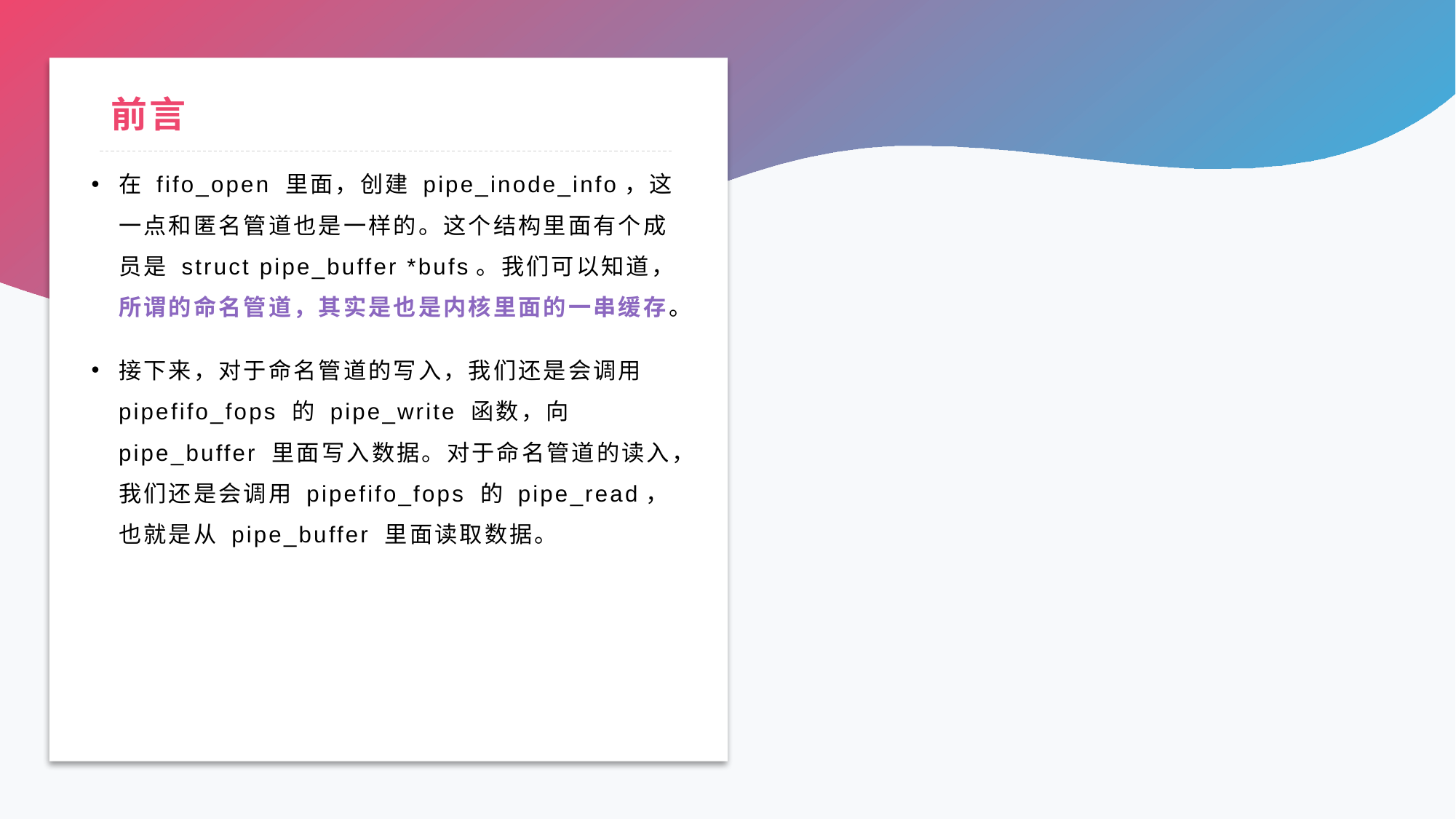

# 前言
在 fifo_open 里面，创建 pipe_inode_info，这一点和匿名管道也是一样的。这个结构里面有个成员是 struct pipe_buffer *bufs。我们可以知道，所谓的命名管道，其实是也是内核里面的一串缓存。
接下来，对于命名管道的写入，我们还是会调用 pipefifo_fops 的 pipe_write 函数，向 pipe_buffer 里面写入数据。对于命名管道的读入，我们还是会调用 pipefifo_fops 的 pipe_read，也就是从 pipe_buffer 里面读取数据。